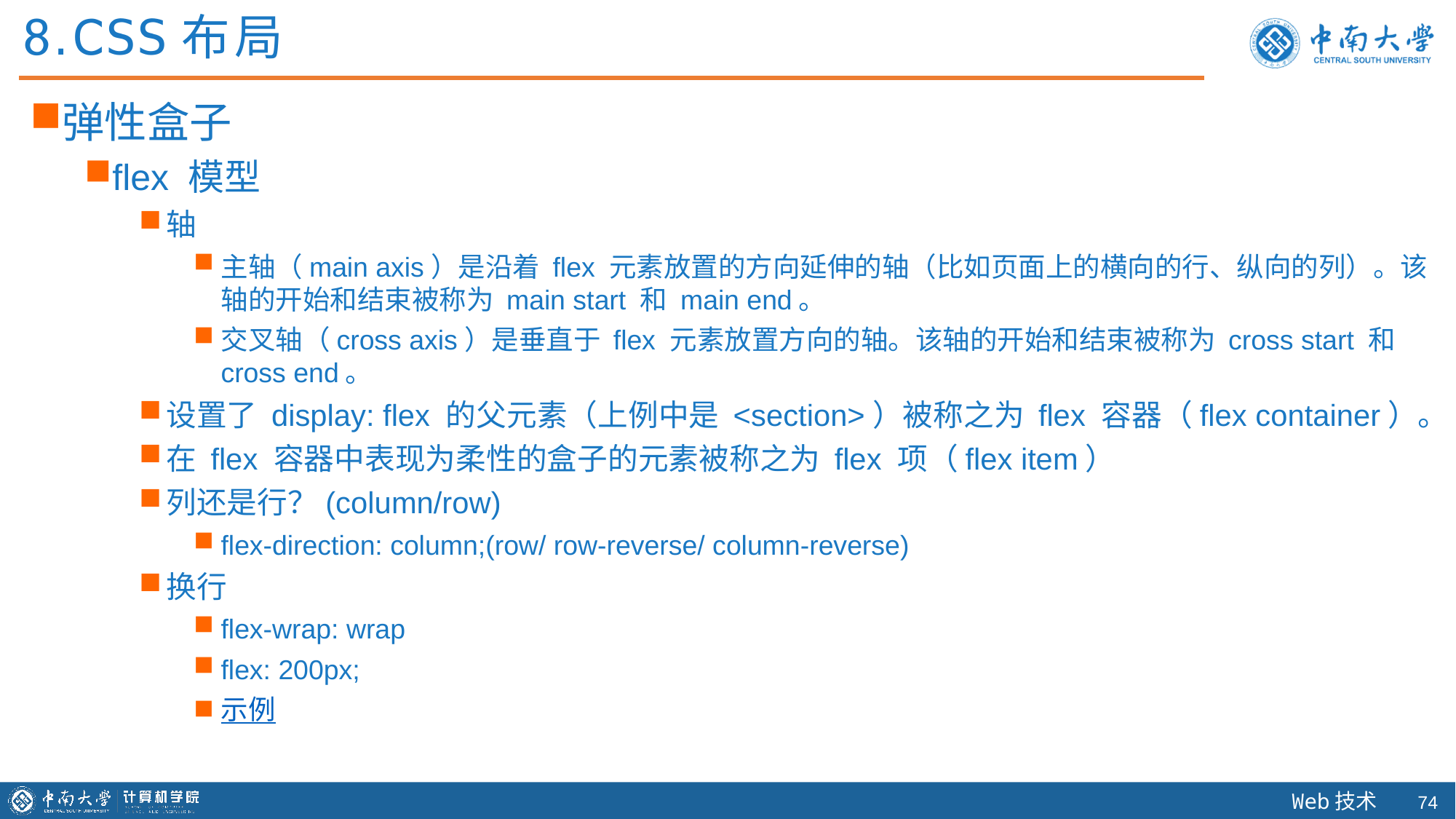

8.CSS布局

弹性盒子
flex 模型
轴
主轴（main axis）是沿着 flex 元素放置的方向延伸的轴（比如页面上的横向的行、纵向的列）。该轴的开始和结束被称为 main start 和 main end。
交叉轴（cross axis）是垂直于 flex 元素放置方向的轴。该轴的开始和结束被称为 cross start 和 cross end。
设置了 display: flex 的父元素（上例中是 <section>）被称之为 flex 容器（flex container）。
在 flex 容器中表现为柔性的盒子的元素被称之为 flex 项（flex item）
列还是行？(column/row)
flex-direction: column;(row/ row-reverse/ column-reverse)
换行
flex-wrap: wrap
flex: 200px;
示例

74